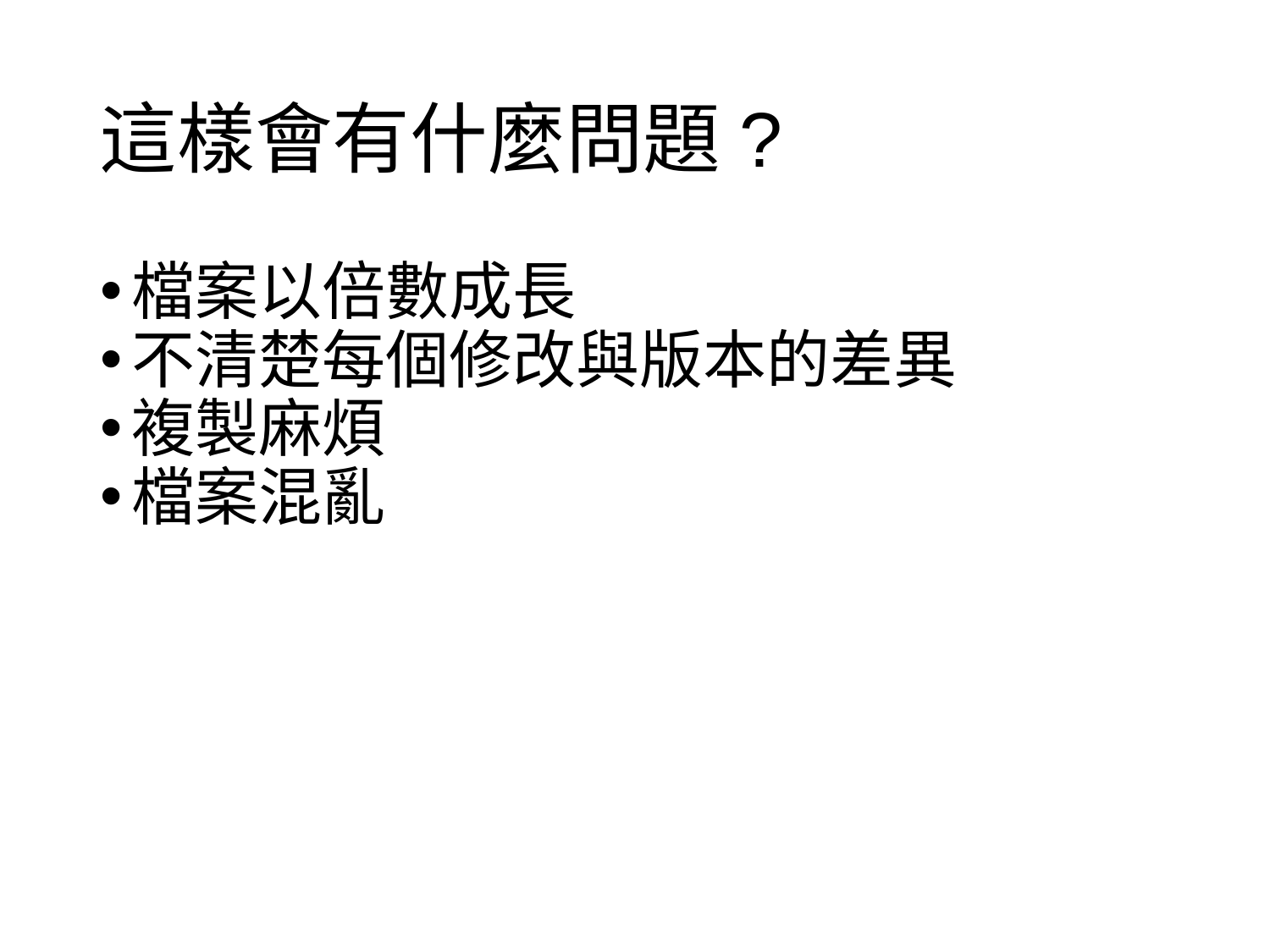

這樣會有什麼問題?
檔案以倍數成長
不清楚每個修改與版本的差異
複製麻煩
檔案混亂